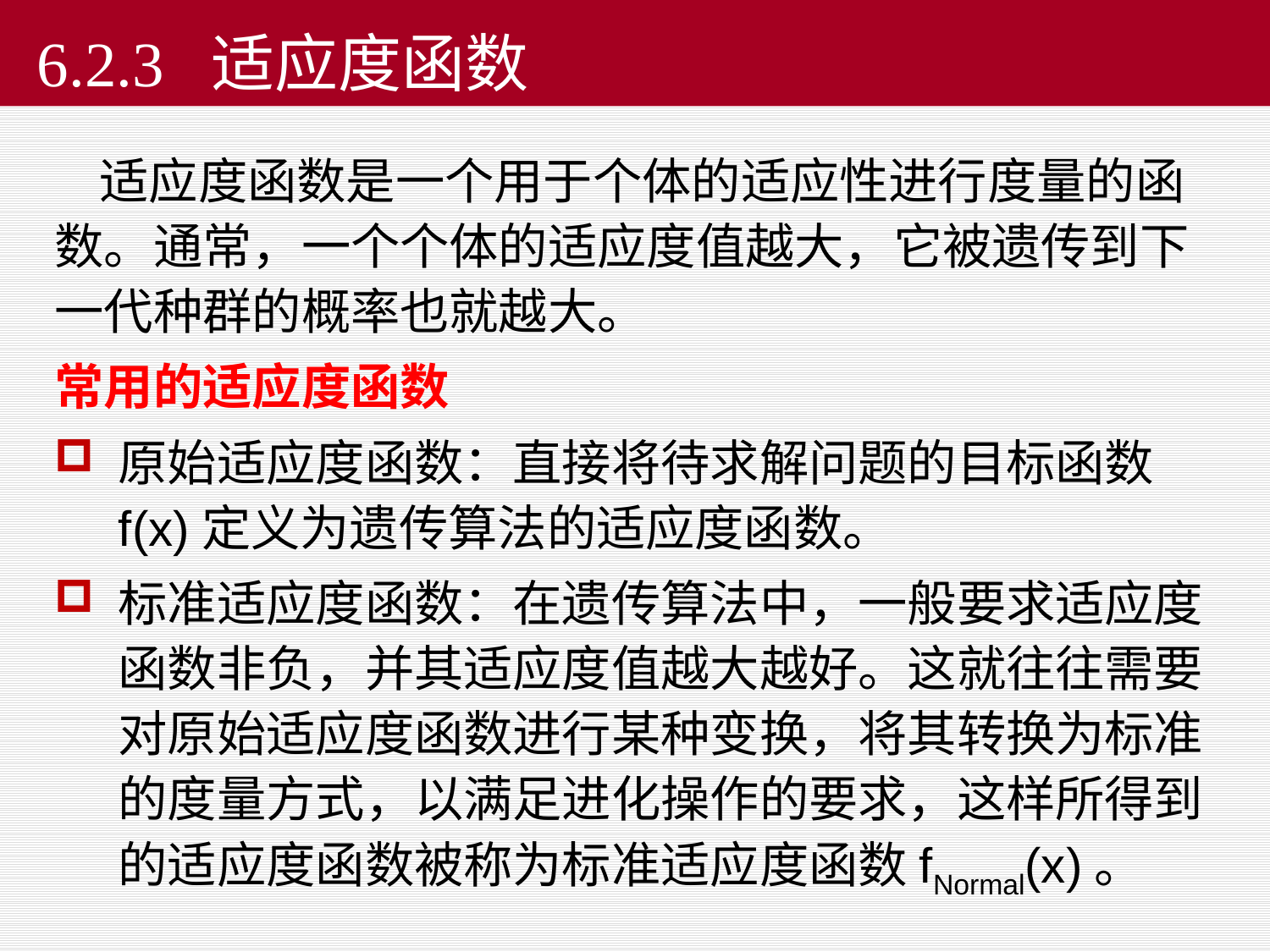

# 6.2.3  适应度函数
   适应度函数是一个用于个体的适应性进行度量的函数。通常，一个个体的适应度值越大，它被遗传到下一代种群的概率也就越大。
常用的适应度函数
原始适应度函数：直接将待求解问题的目标函数f(x)定义为遗传算法的适应度函数。
标准适应度函数：在遗传算法中，一般要求适应度函数非负，并其适应度值越大越好。这就往往需要对原始适应度函数进行某种变换，将其转换为标准的度量方式，以满足进化操作的要求，这样所得到的适应度函数被称为标准适应度函数fNormal(x)。

46